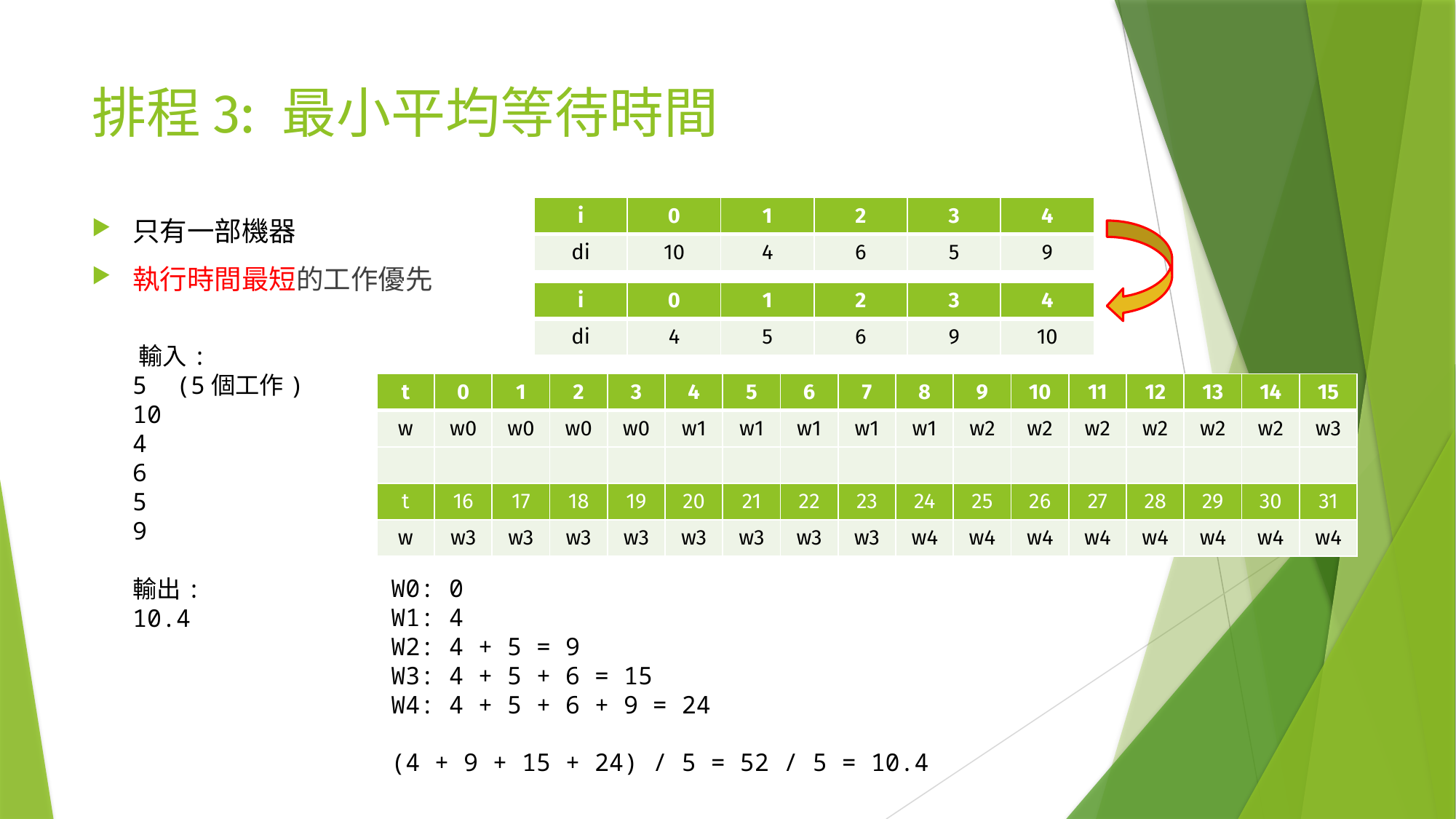

# 排程3: 最小平均等待時間
| i | 0 | 1 | 2 | 3 | 4 |
| --- | --- | --- | --- | --- | --- |
| di | 10 | 4 | 6 | 5 | 9 |
只有一部機器
執行時間最短的工作優先

| i | 0 | 1 | 2 | 3 | 4 |
| --- | --- | --- | --- | --- | --- |
| di | 4 | 5 | 6 | 9 | 10 |
﻿輸入:
5  (5個工作)
10
4
6
5
9

輸出:
10.4
| t | 0 | 1 | 2 | 3 | 4 | 5 | 6 | 7 | 8 | 9 | 10 | 11 | 12 | 13 | 14 | 15 |
| --- | --- | --- | --- | --- | --- | --- | --- | --- | --- | --- | --- | --- | --- | --- | --- | --- |
| w | w0 | w0 | w0 | w0 | w1 | w1 | w1 | w1 | w1 | w2 | w2 | w2 | w2 | w2 | w2 | w3 |
|  |  |  |  |  |  |  |  |  |  |  |  |  |  |  |  |  |
| t | 16 | 17 | 18 | 19 | 20 | 21 | 22 | 23 | 24 | 25 | 26 | 27 | 28 | 29 | 30 | 31 |
| w | w3 | w3 | w3 | w3 | w3 | w3 | w3 | w3 | w4 | w4 | w4 | w4 | w4 | w4 | w4 | w4 |
W0: 0
W1: 4
W2: 4 + 5 = 9
W3: 4 + 5 + 6 = 15
W4: 4 + 5 + 6 + 9 = 24

(4 + 9 + 15 + 24) / 5 = 52 / 5 = 10.4